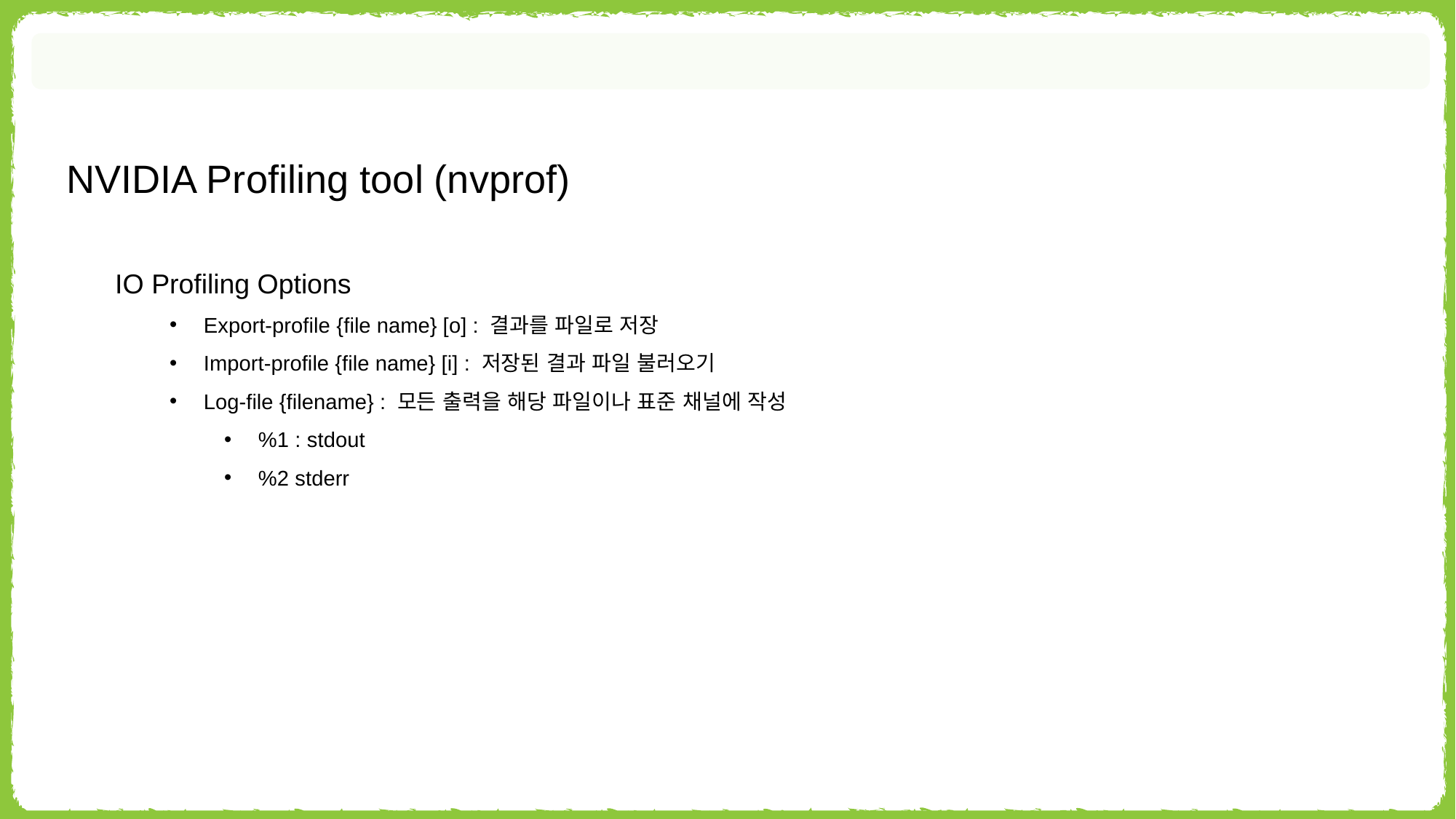

NVIDIA Profiling tool (nvprof)
IO Profiling Options
Export-profile {file name} [o] : 결과를 파일로 저장
Import-profile {file name} [i] : 저장된 결과 파일 불러오기
Log-file {filename} : 모든 출력을 해당 파일이나 표준 채널에 작성
%1 : stdout
%2 stderr